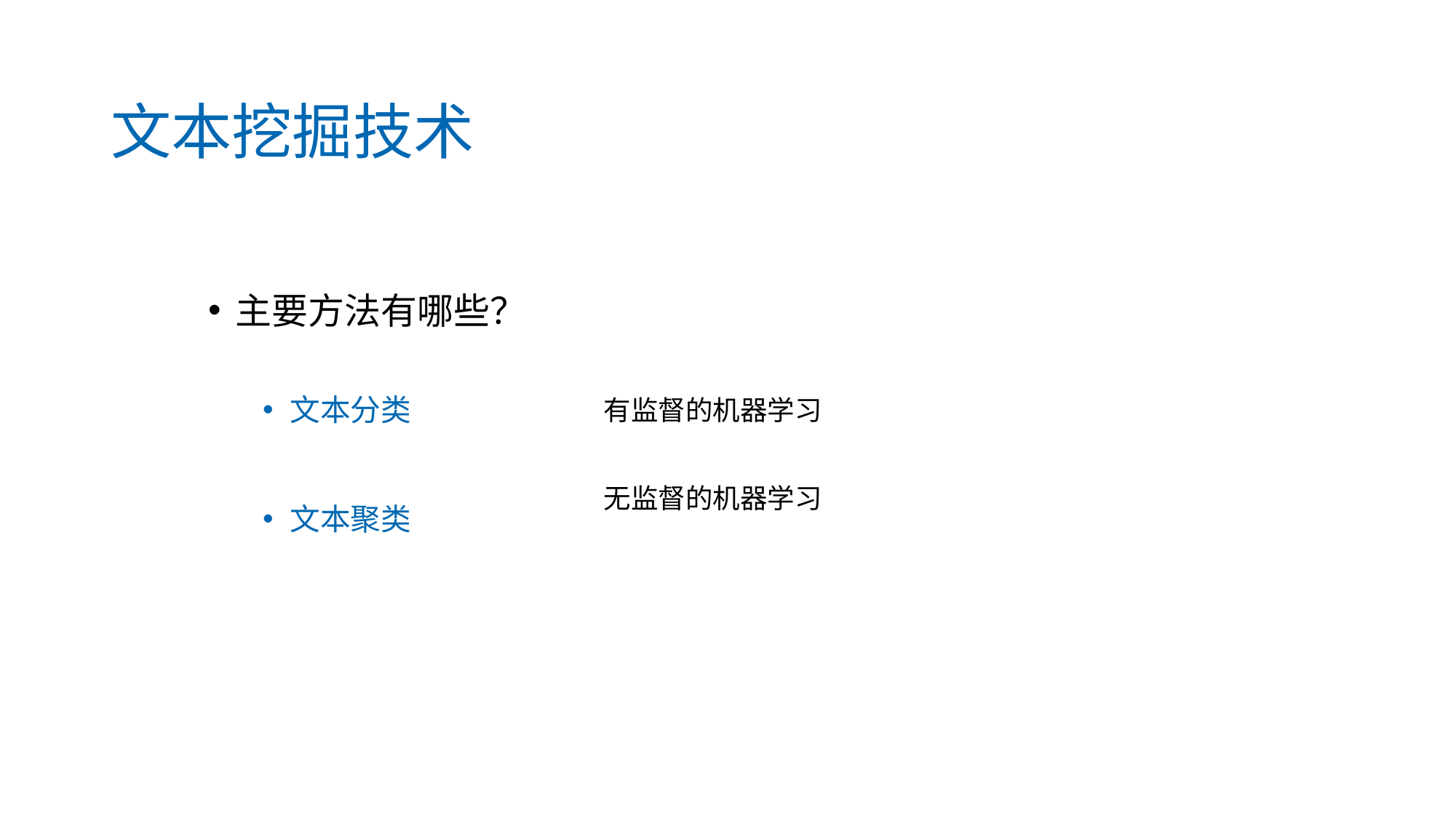

# 文本挖掘技术

主要方法有哪些？

文本分类

文本聚类

有监督的机器学习
无监督的机器学习